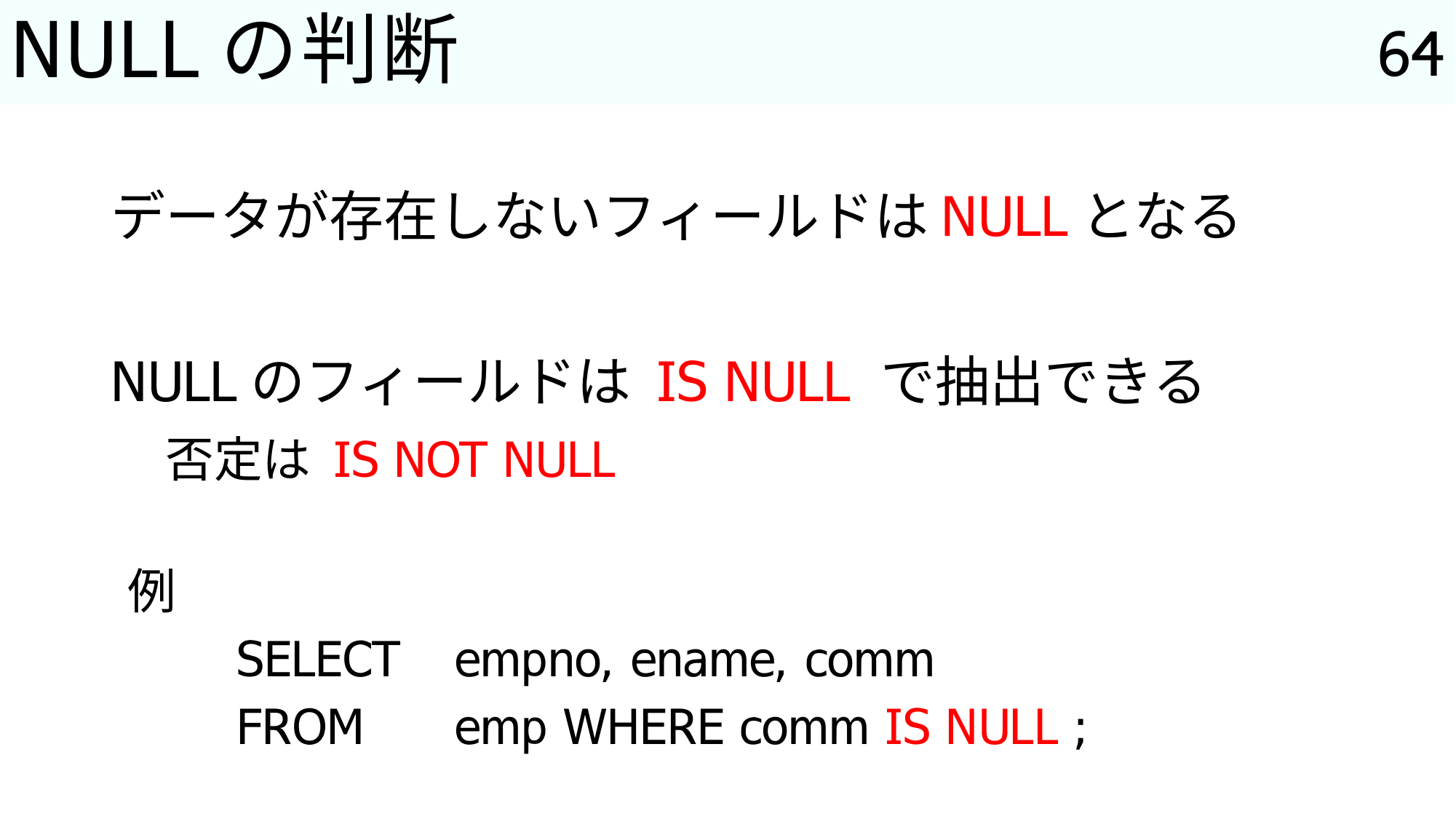

64
# NULLの判断
データが存在しないフィールドはNULLとなる

NULLのフィールドは IS NULL で抽出できる
否定は IS NOT NULL
例
	SELECT	empno, ename, comm
	FROM	emp WHERE comm IS NULL ;